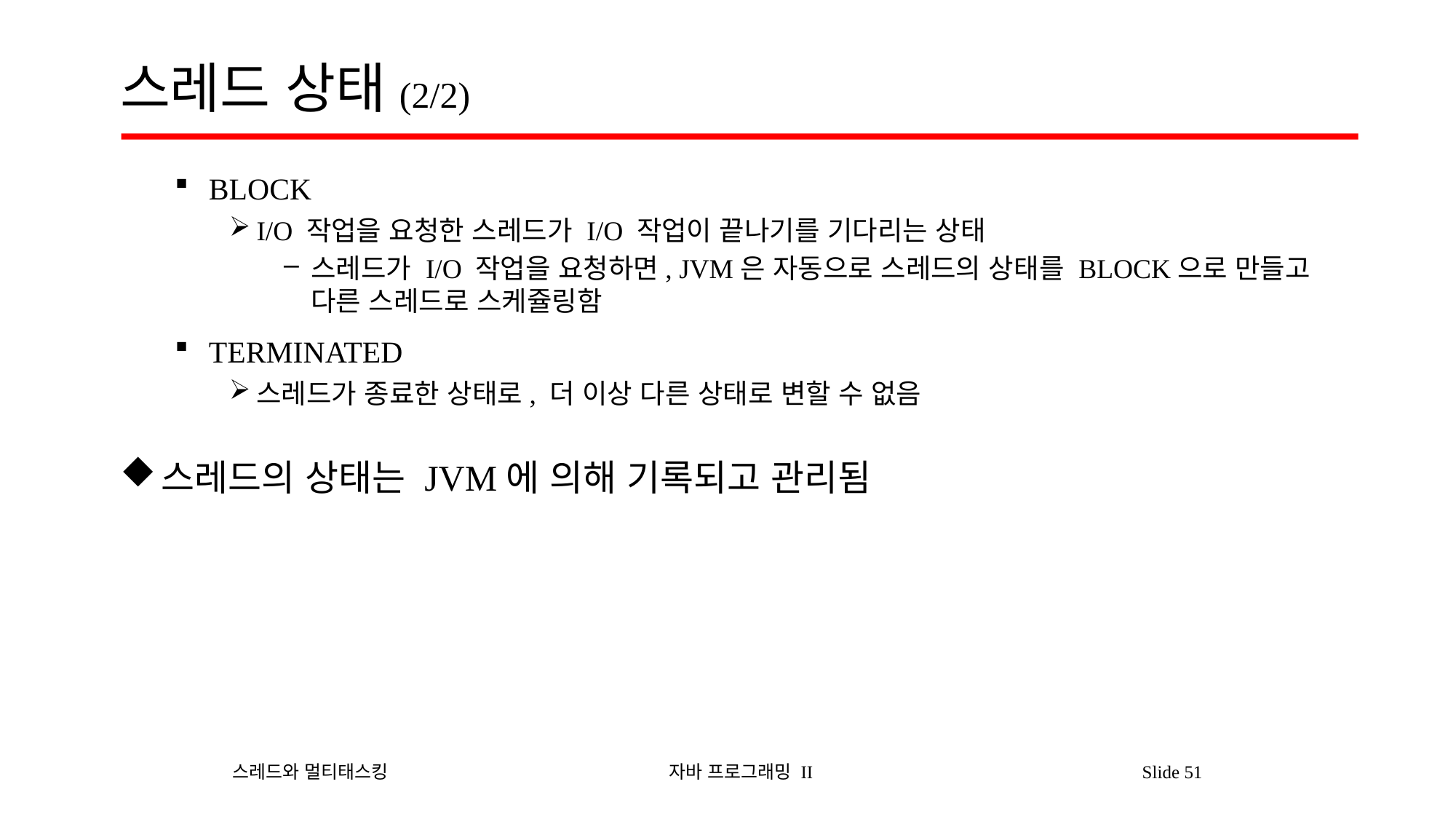

# 스레드 상태(2/2)
BLOCK
I/O 작업을 요청한 스레드가 I/O 작업이 끝나기를 기다리는 상태
스레드가 I/O 작업을 요청하면, JVM은 자동으로 스레드의 상태를 BLOCK으로 만들고 다른 스레드로 스케쥴링함
TERMINATED
스레드가 종료한 상태로, 더 이상 다른 상태로 변할 수 없음
스레드의 상태는 JVM에 의해 기록되고 관리됨